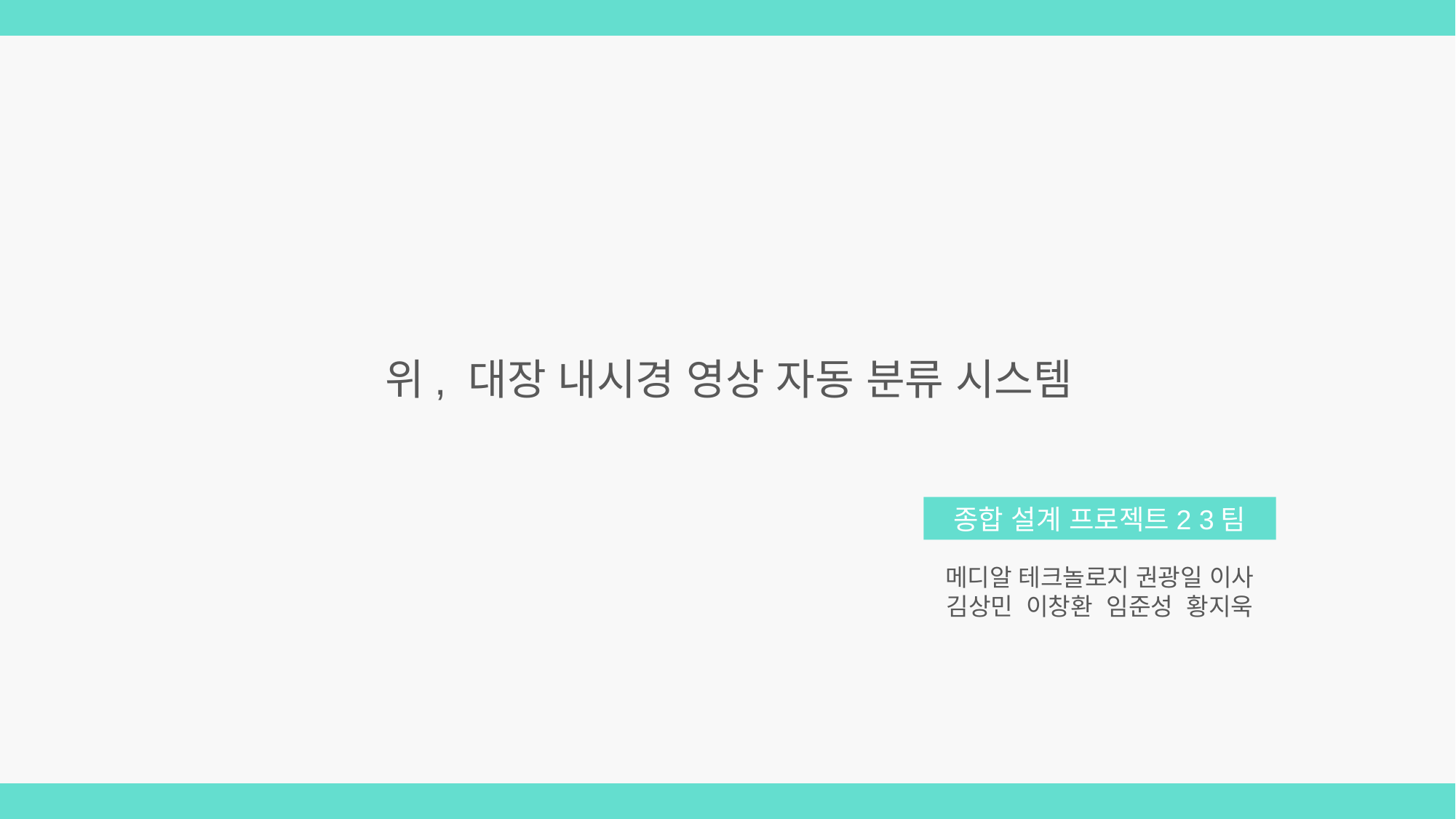

위, 대장 내시경 영상 자동 분류 시스템
종합 설계 프로젝트2 3팀
메디알 테크놀로지 권광일 이사
김상민  이창환  임준성  황지욱